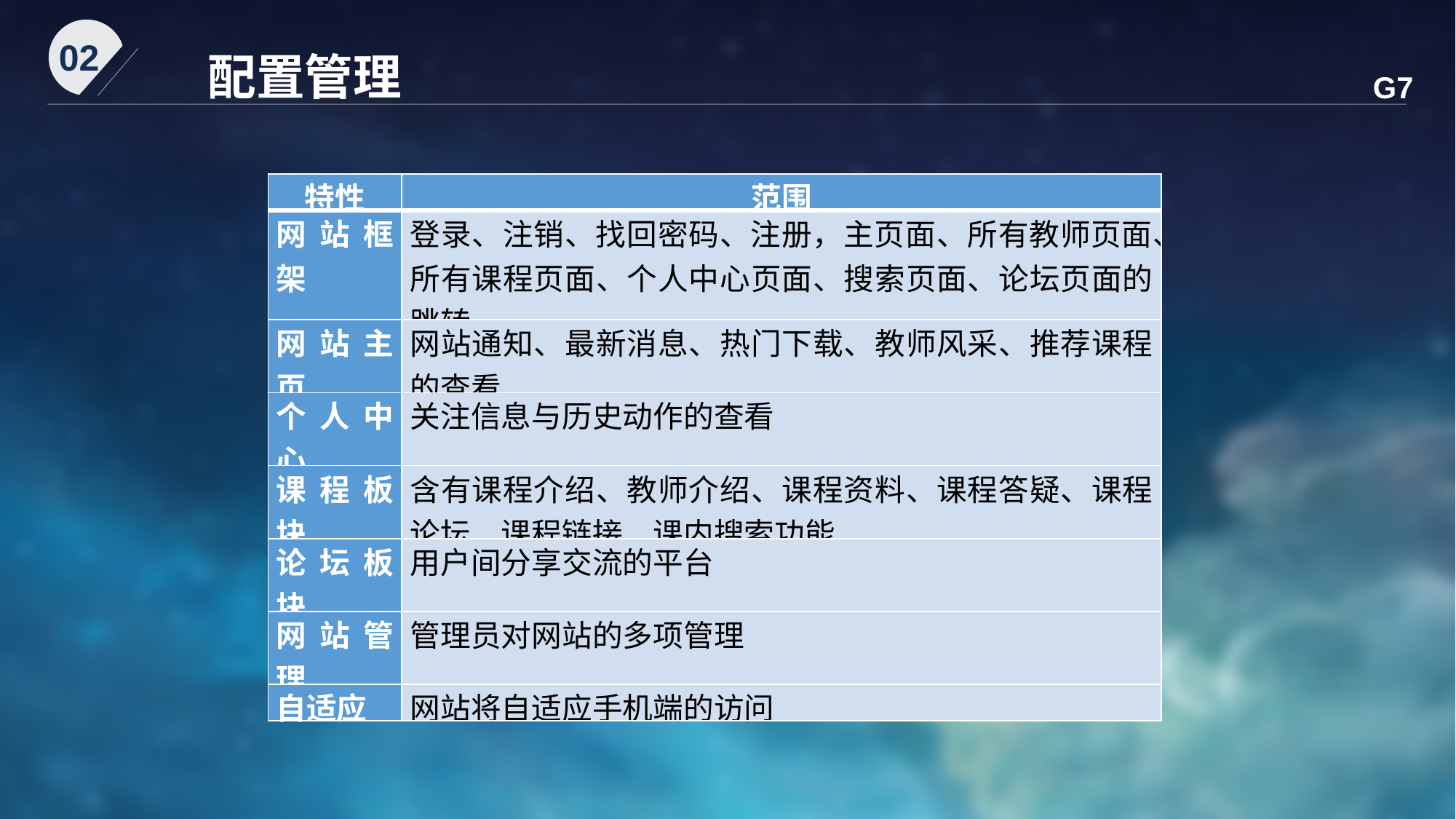

02
配置管理
G7
| 特性 | 范围 |
| --- | --- |
| 网站框架 | 登录、注销、找回密码、注册，主页面、所有教师页面、所有课程页面、个人中心页面、搜索页面、论坛页面的跳转 |
| 网站主页 | 网站通知、最新消息、热门下载、教师风采、推荐课程的查看 |
| 个人中心 | 关注信息与历史动作的查看 |
| 课程板块 | 含有课程介绍、教师介绍、课程资料、课程答疑、课程论坛、课程链接、课内搜索功能 |
| 论坛板块 | 用户间分享交流的平台 |
| 网站管理 | 管理员对网站的多项管理 |
| 自适应 | 网站将自适应手机端的访问 |